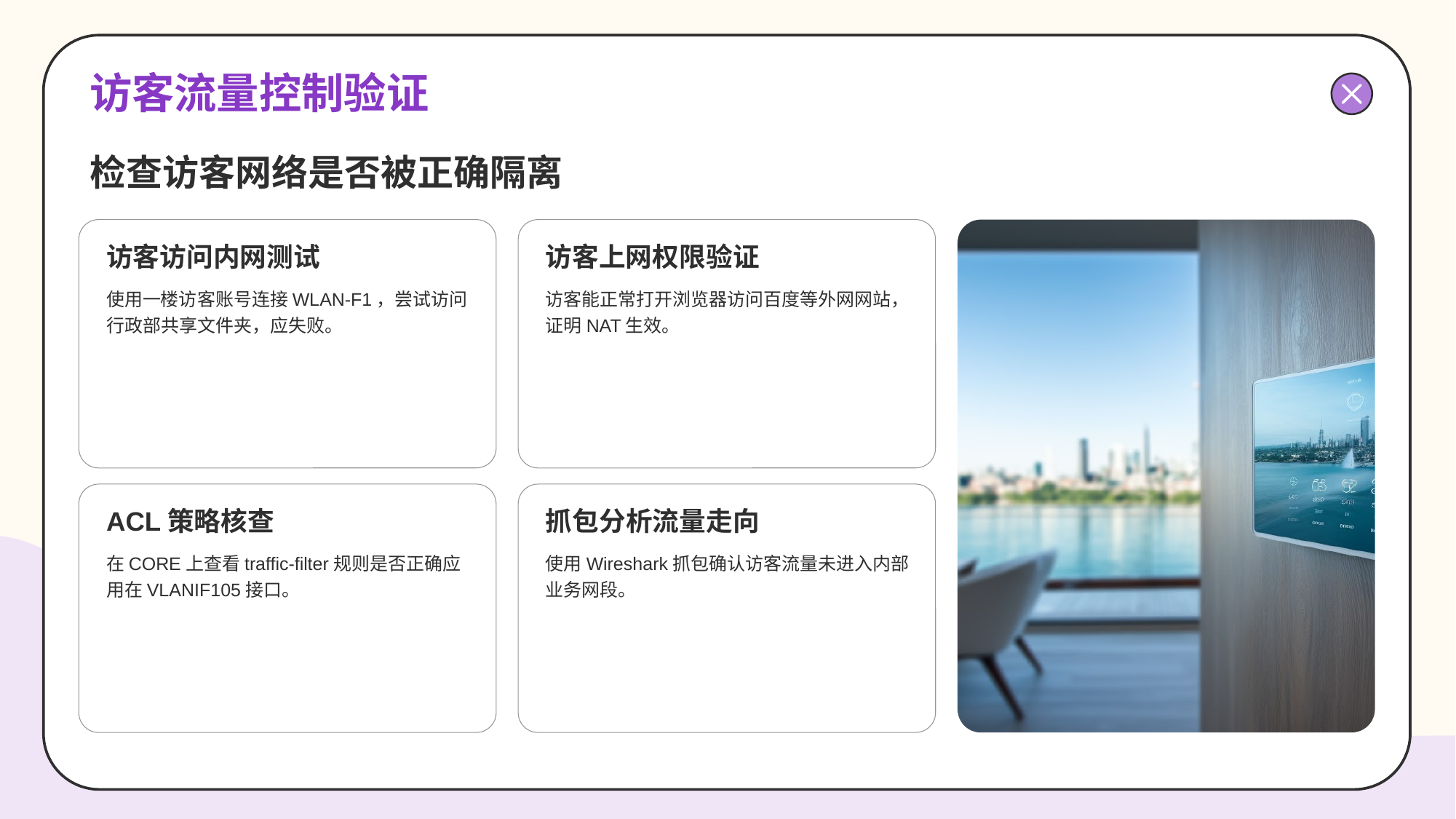

# 访客流量控制验证
检查访客网络是否被正确隔离

访客访问内网测试
使用一楼访客账号连接WLAN-F1，尝试访问行政部共享文件夹，应失败。

访客上网权限验证
访客能正常打开浏览器访问百度等外网网站，证明NAT生效。

ACL策略核查
在CORE上查看traffic-filter规则是否正确应用在VLANIF105接口。

抓包分析流量走向
使用Wireshark抓包确认访客流量未进入内部业务网段。